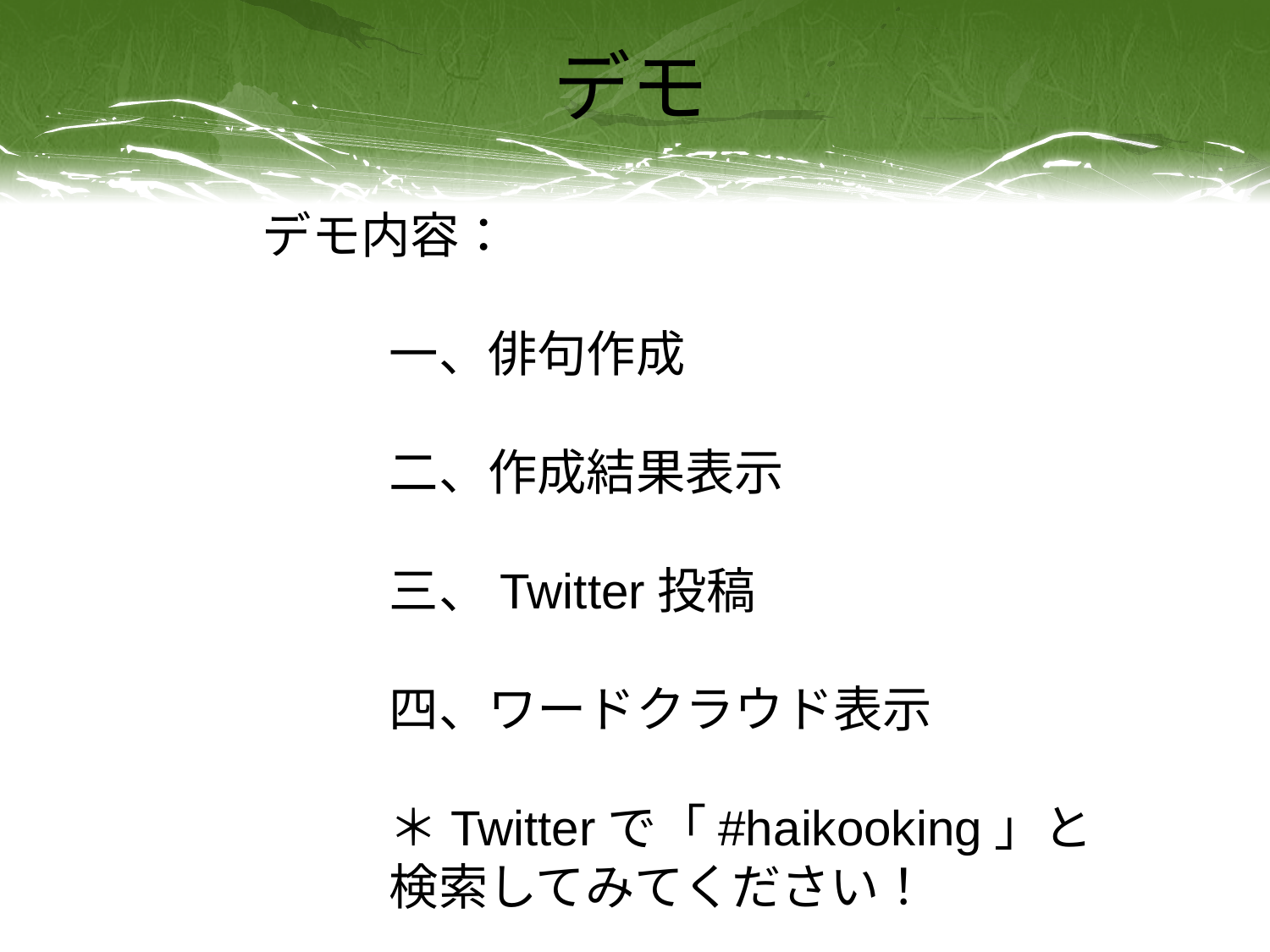

# デモ

		デモ内容：

			一、俳句作成

			二、作成結果表示

			三、Twitter投稿

			四、ワードクラウド表示

			＊Twitterで「#haikooking」と
			検索してみてください！